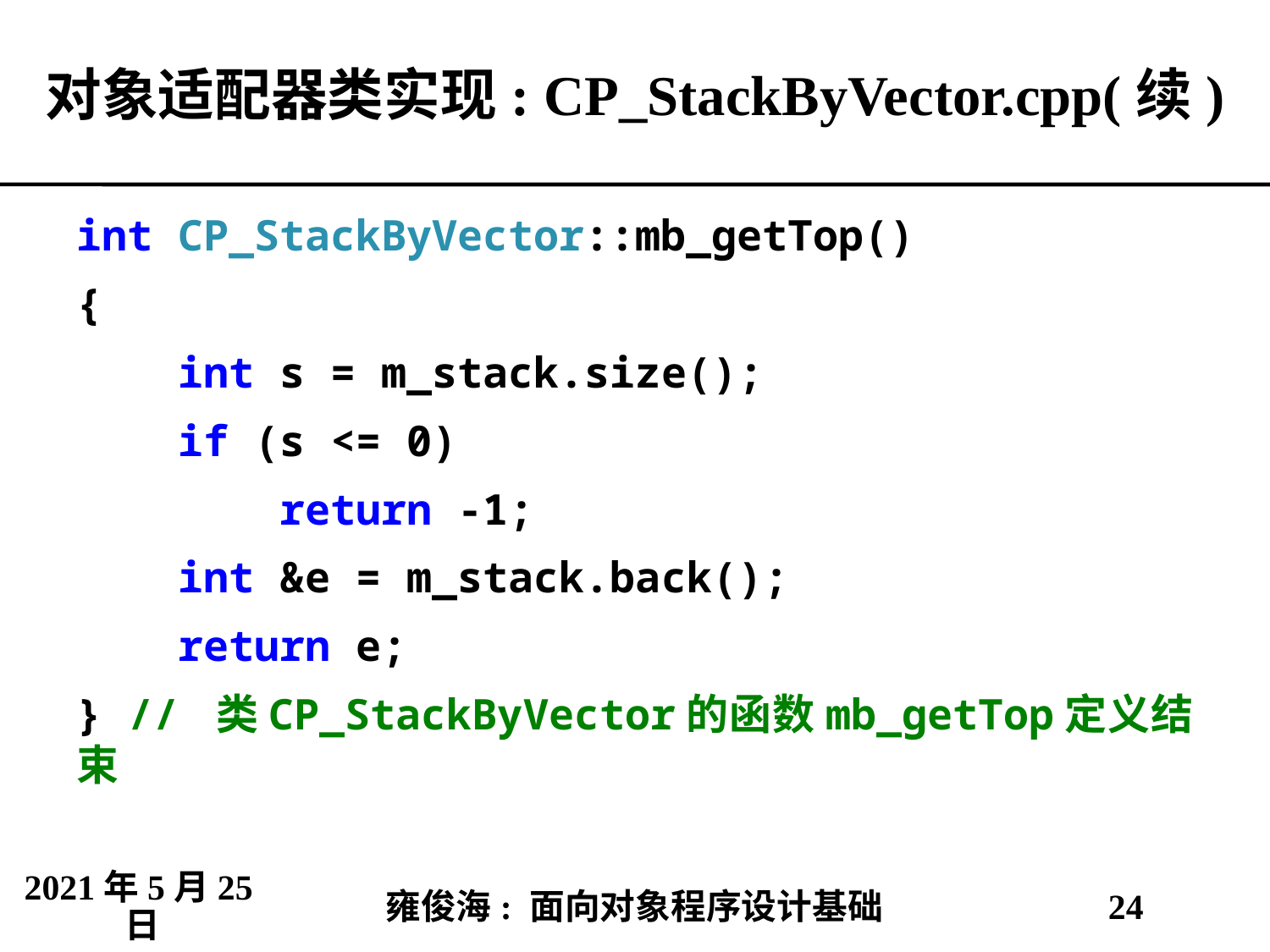

# 对象适配器类实现: CP_StackByVector.cpp(续)

int CP_StackByVector::mb_getTop()
{
    int s = m_stack.size();
    if (s <= 0)
        return -1;
    int &e = m_stack.back();
    return e;
} // 类CP_StackByVector的函数mb_getTop定义结束
2021年5月25日
雍俊海: 面向对象程序设计基础
24